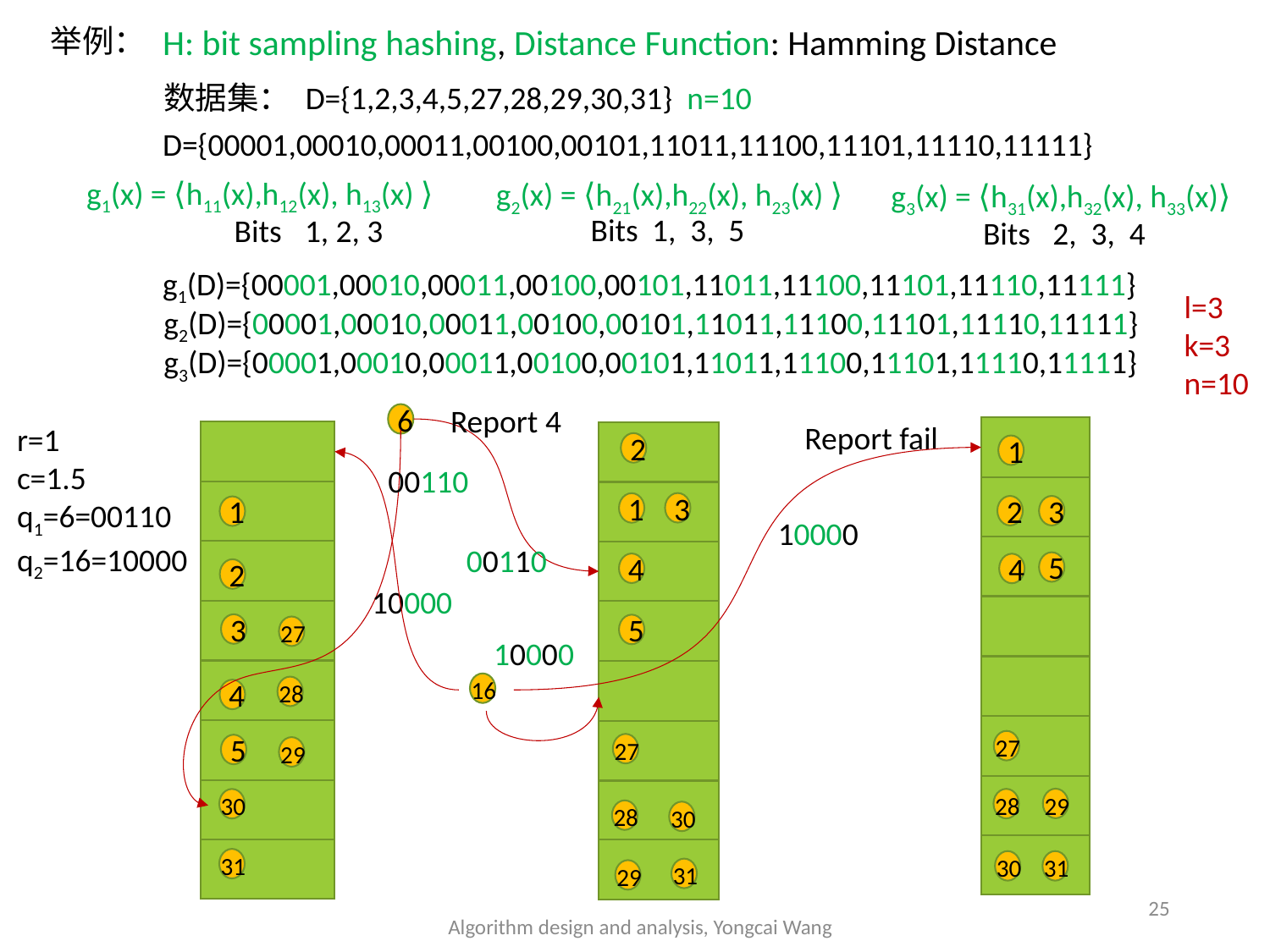

H: bit sampling hashing, Distance Function: Hamming Distance
举例：
数据集： D={1,2,3,4,5,27,28,29,30,31}  n=10
D={00001,00010,00011,00100,00101,11011,11100,11101,11110,11111}
g1(x) = ⟨h11(x),h12(x), h13(x) ⟩
g2(x) = ⟨h21(x),h22(x), h23(x) ⟩
g3(x) = ⟨h31(x),h32(x), h33(x)⟩
Bits
1,  3,  5
Bits
1, 2, 3
Bits
2,  3,  4
g1(D)={00001,00010,00011,00100,00101,11011,11100,11101,11110,11111}
l=3
k=3
n=10
g2(D)={00001,00010,00011,00100,00101,11011,11100,11101,11110,11111}
g3(D)={00001,00010,00011,00100,00101,11011,11100,11101,11110,11111}
Report 4
6
Report fail
r=1
c=1.5
q1=6=00110
q2=16=10000

2
1
00110

3
1
2
3
1
10000
00110

5
4
4
2
10000

27

3
5
10000

16

28

4

27

27

29

5

29

28

30

28

30

31

30

31

31

29

25
Algorithm design and analysis, Yongcai Wang